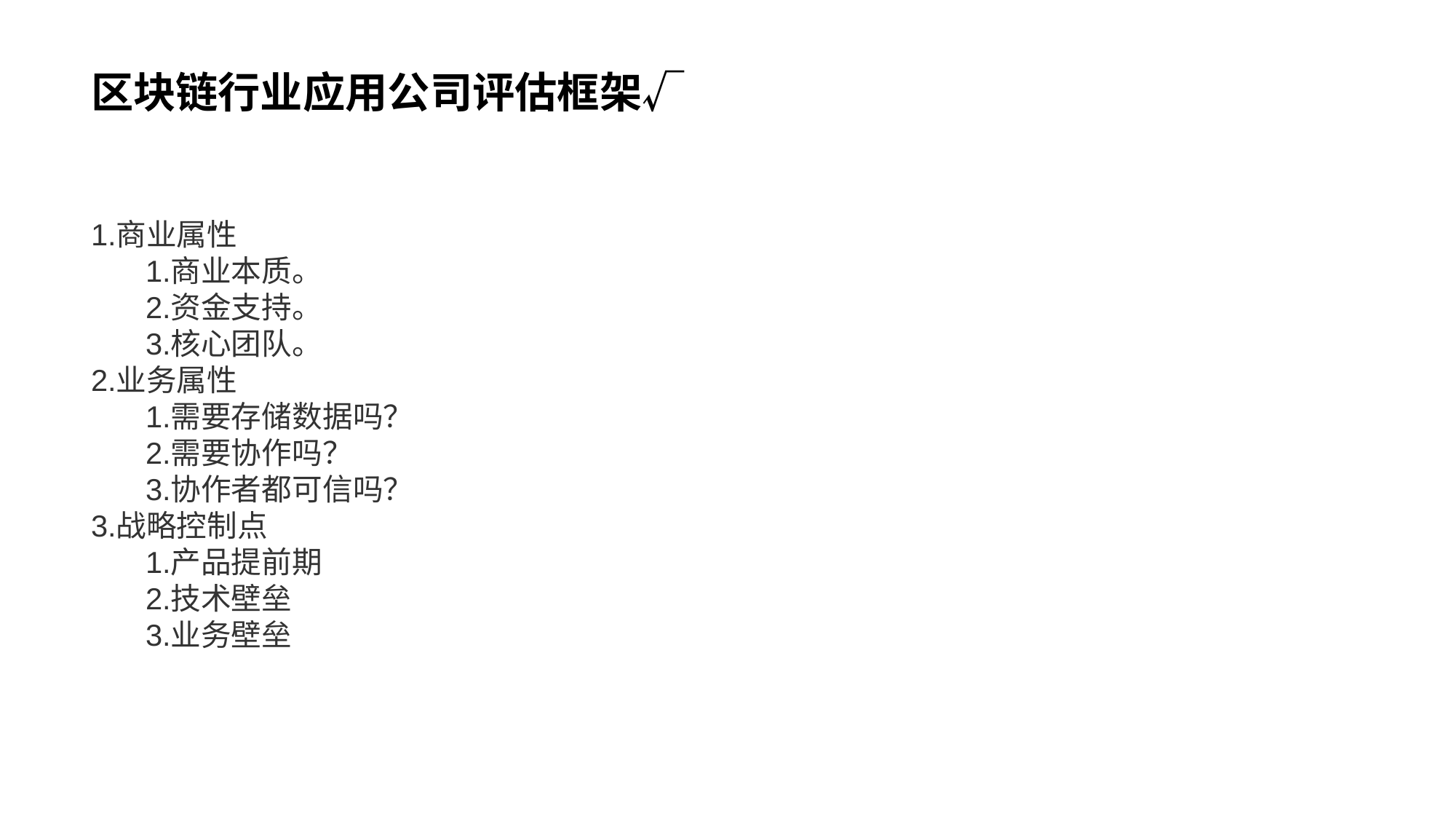

# 区块链行业应用公司评估框架√
商业属性
商业本质。
资金支持。
核心团队。
业务属性
需要存储数据吗？
需要协作吗？
协作者都可信吗？
战略控制点
产品提前期
技术壁垒
业务壁垒